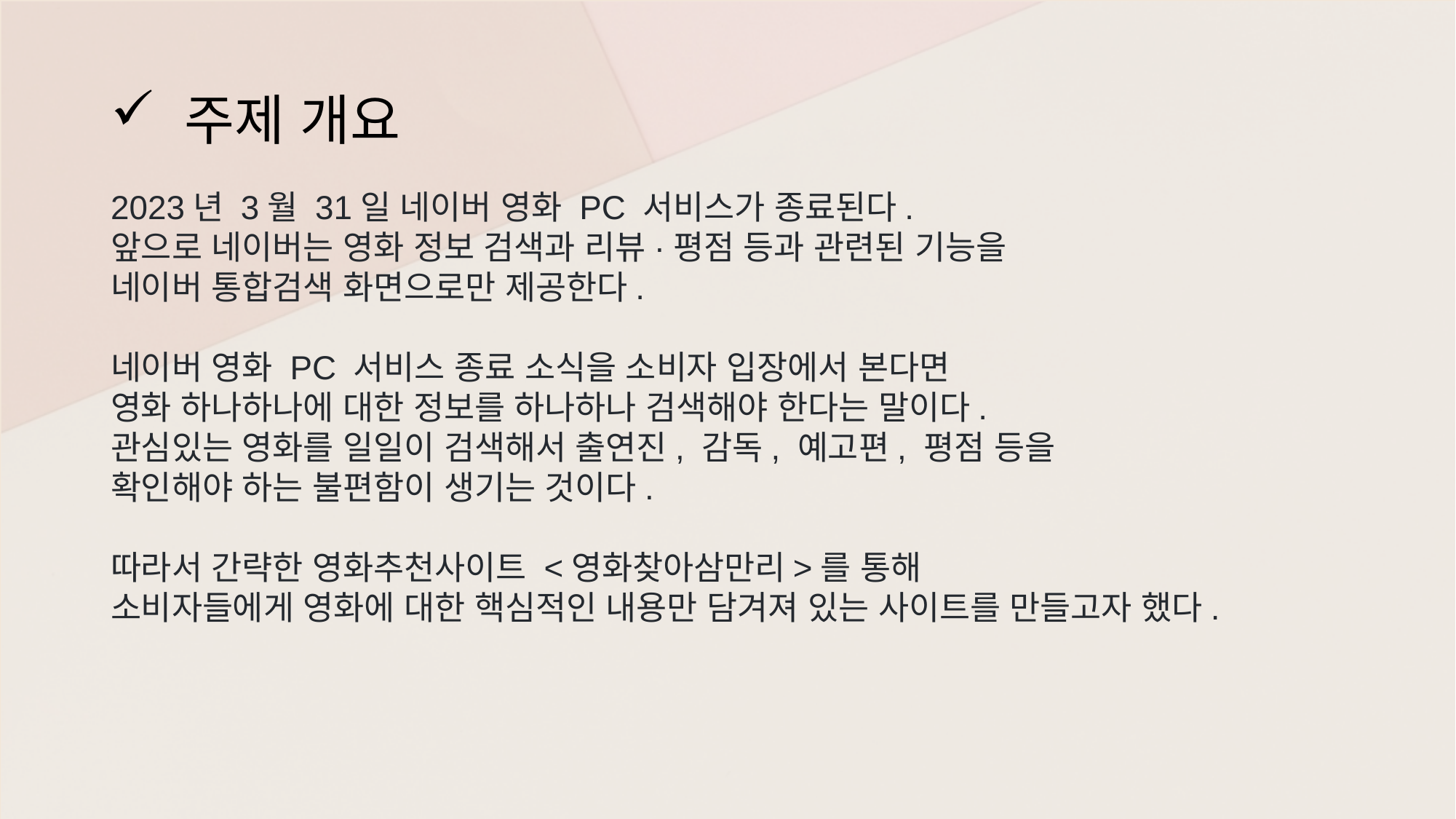

# 주제 개요
2023년 3월 31일 네이버 영화 PC 서비스가 종료된다.
앞으로 네이버는 영화 정보 검색과 리뷰·평점 등과 관련된 기능을
네이버 통합검색 화면으로만 제공한다.

네이버 영화 PC 서비스 종료 소식을 소비자 입장에서 본다면
영화 하나하나에 대한 정보를 하나하나 검색해야 한다는 말이다.
관심있는 영화를 일일이 검색해서 출연진, 감독, 예고편, 평점 등을
확인해야 하는 불편함이 생기는 것이다.

따라서 간략한 영화추천사이트 <영화찾아삼만리>를 통해
소비자들에게 영화에 대한 핵심적인 내용만 담겨져 있는 사이트를 만들고자 했다.